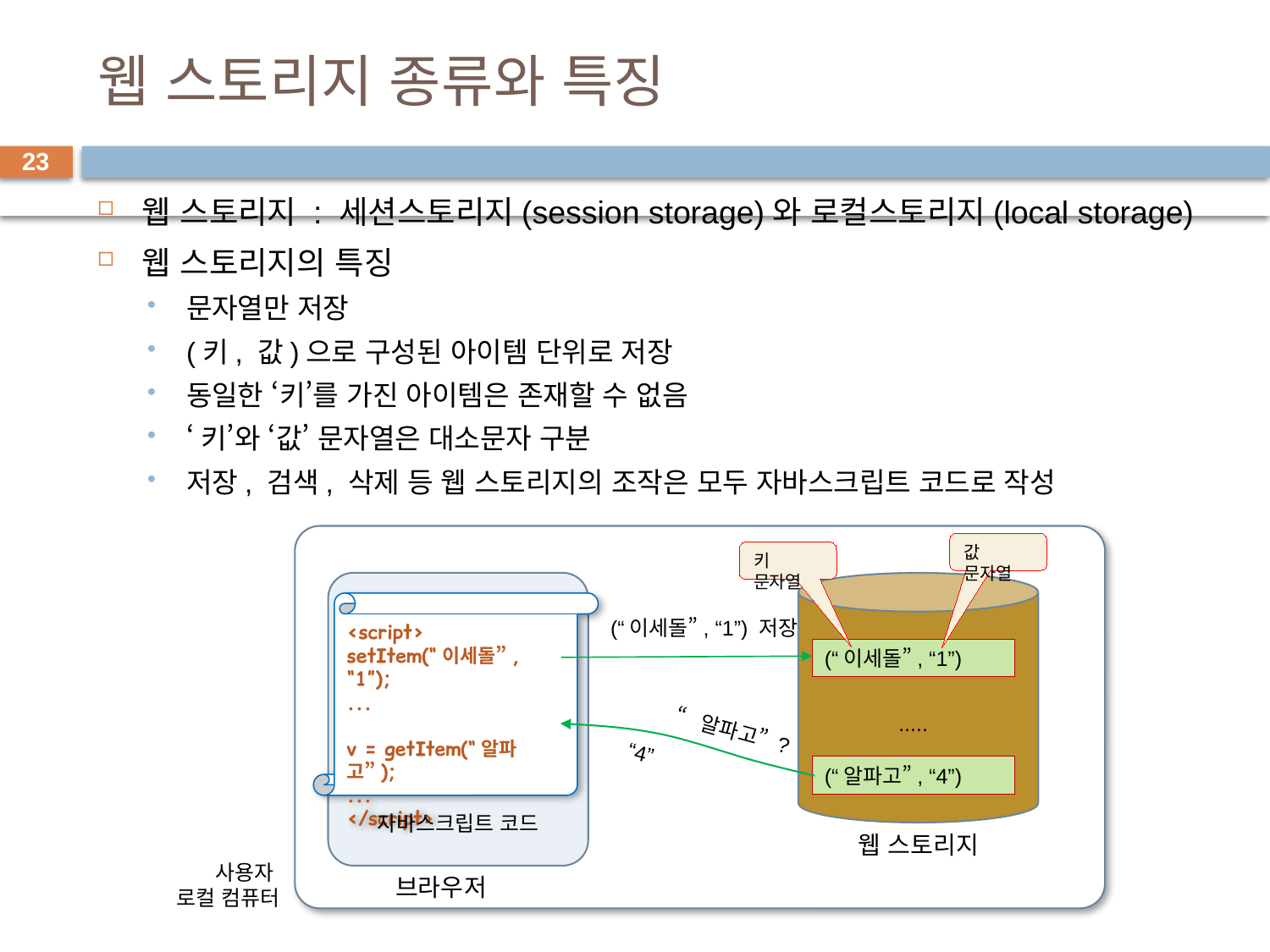

# 웹 스토리지 종류와 특징
23
웹 스토리지 : 세션스토리지(session storage)와 로컬스토리지(local storage)
웹 스토리지의 특징
문자열만 저장
(키, 값)으로 구성된 아이템 단위로 저장
동일한 ‘키’를 가진 아이템은 존재할 수 없음
‘키’와 ‘값’ 문자열은 대소문자 구분
저장, 검색, 삭제 등 웹 스토리지의 조작은 모두 자바스크립트 코드로 작성

값 문자열
키 문자열

<script>
setItem(“이세돌”, “1”);
...

v = getItem(“알파고”);
...
</script>
(“이세돌”, “1”) 저장
(“이세돌”, “1”)
.....
“알파고” ?

“4”
(“알파고”, “4”)
자바스크립트 코드
웹 스토리지
사용자
로컬 컴퓨터
브라우저